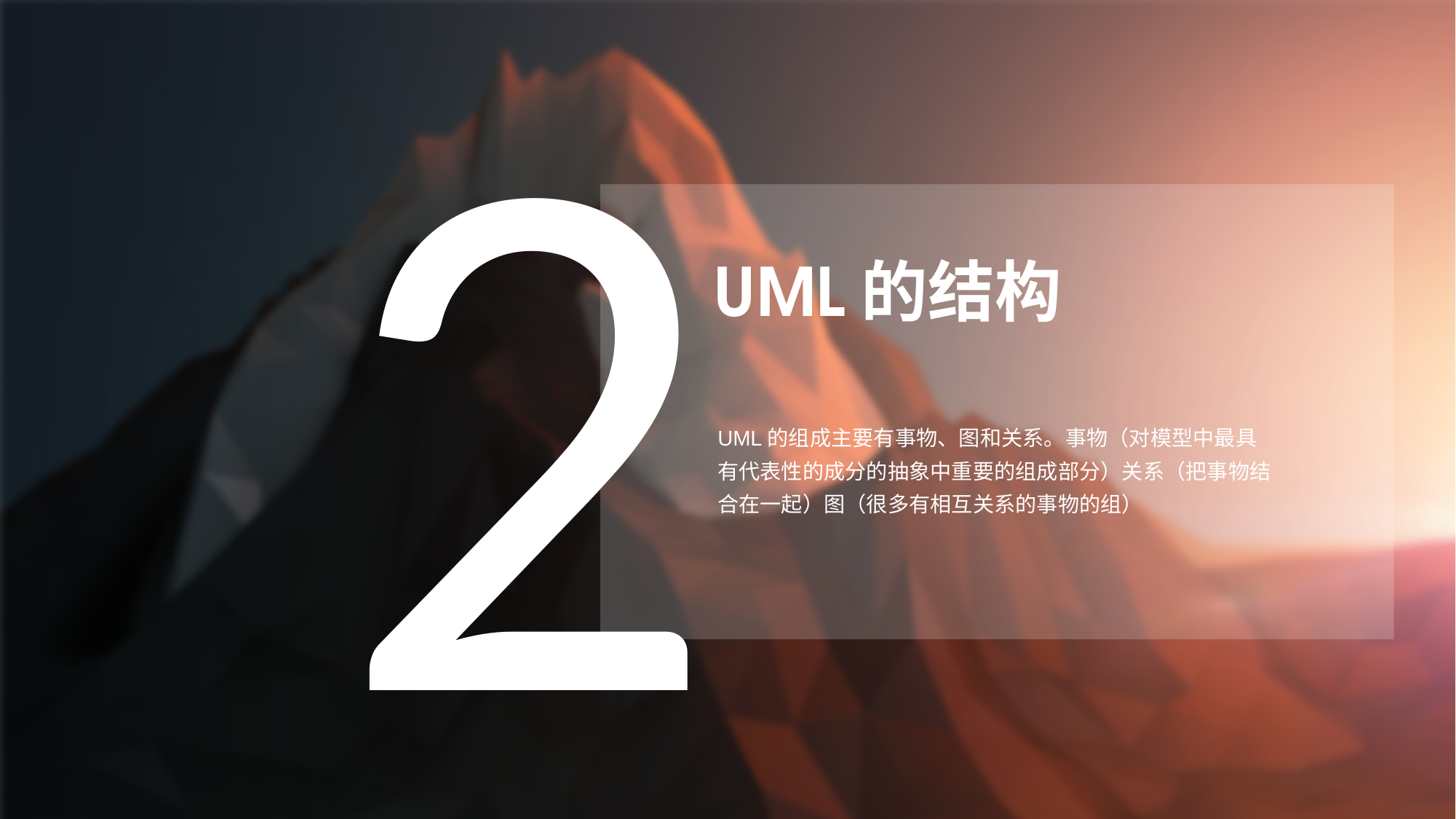

2

UML的结构
UML的组成主要有事物、图和关系。事物（对模型中最具有代表性的成分的抽象中重要的组成部分）关系（把事物结合在一起）图（很多有相互关系的事物的组）